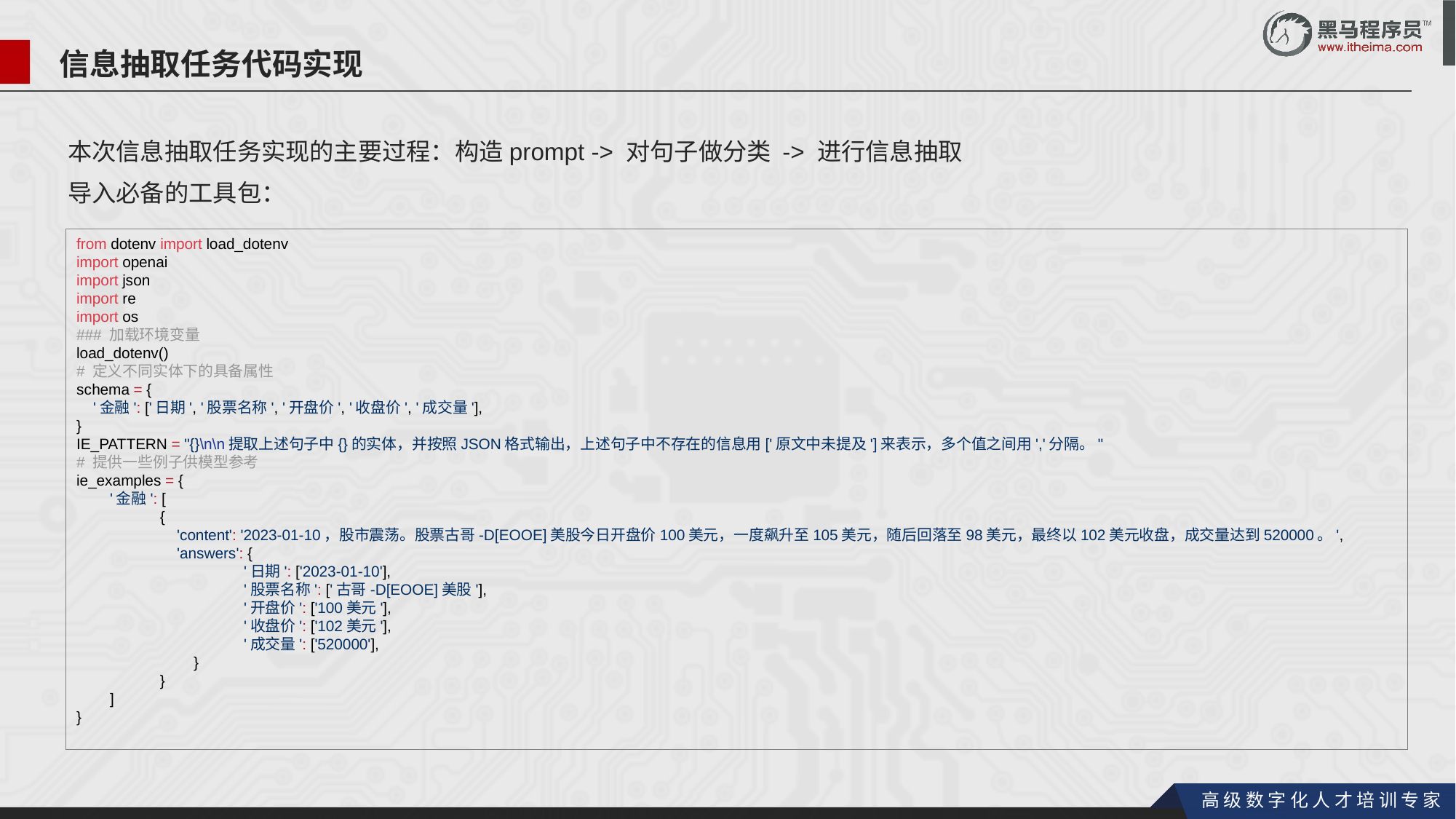

信息抽取任务代码实现
本次信息抽取任务实现的主要过程：构造prompt -> 对句子做分类 -> 进行信息抽取
导入必备的工具包：

from dotenv import load_dotenv
import openai
import json
import re
import os
### 加载环境变量
load_dotenv()
# 定义不同实体下的具备属性
schema = {
    '金融': ['日期', '股票名称', '开盘价', '收盘价', '成交量'],
}
IE_PATTERN = "{}\n\n提取上述句子中{}的实体，并按照JSON格式输出，上述句子中不存在的信息用['原文中未提及']来表示，多个值之间用','分隔。"
# 提供一些例子供模型参考
ie_examples = {
        '金融': [
                    {
                        'content': '2023-01-10，股市震荡。股票古哥-D[EOOE]美股今日开盘价100美元，一度飙升至105美元，随后回落至98美元，最终以102美元收盘，成交量达到520000。',
                        'answers': {
                                        '日期': ['2023-01-10'],
                                        '股票名称': ['古哥-D[EOOE]美股'],
                                        '开盘价': ['100美元'],
                                        '收盘价': ['102美元'],
                                        '成交量': ['520000'],
                            }
                    }
        ]
}